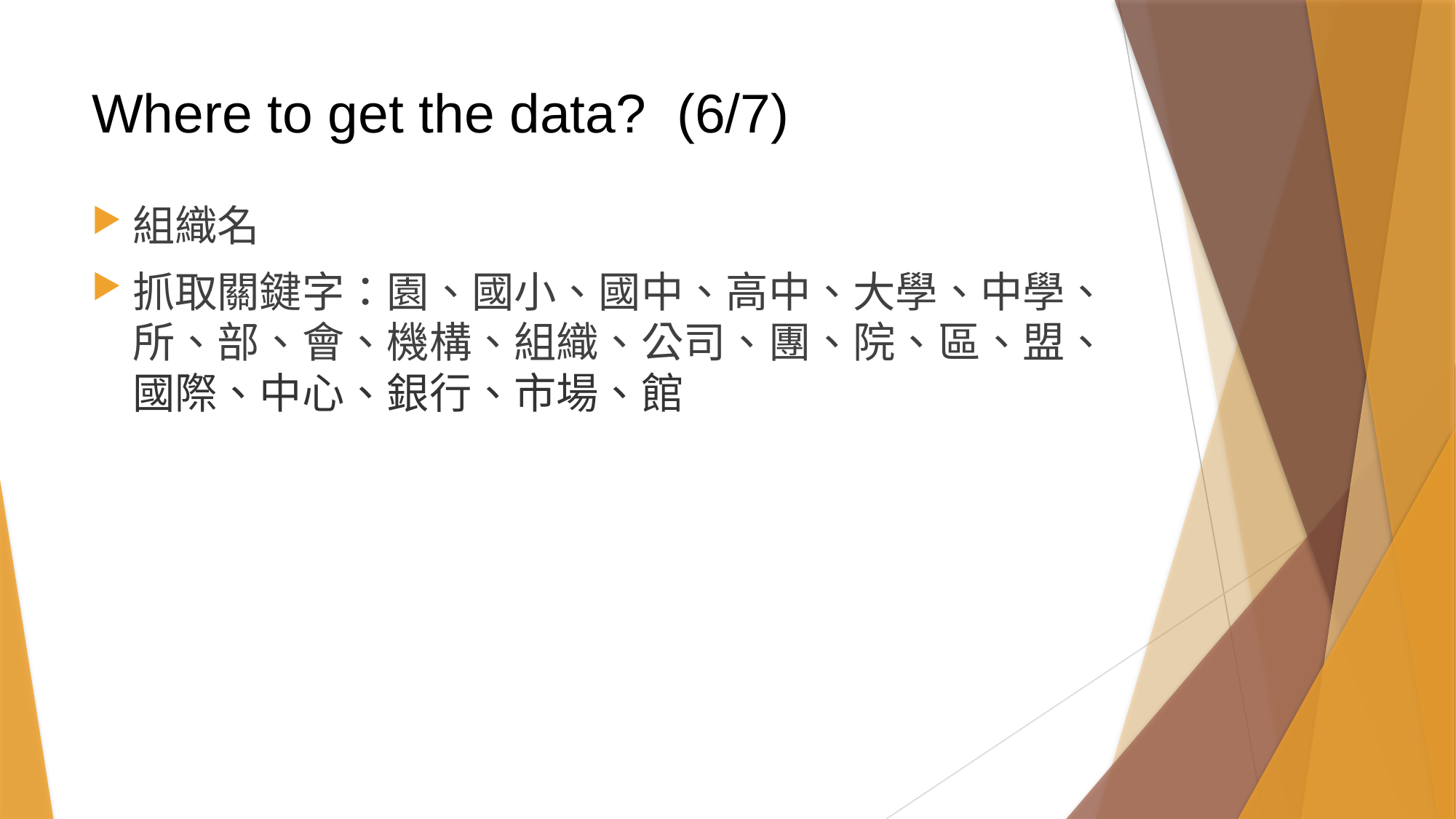

# Where to get the data?  (6/7)
組織名
抓取關鍵字：園、國小、國中、高中、大學、中學、所、部、會、機構、組織、公司、團、院、區、盟、國際、中心、銀行、市場、館